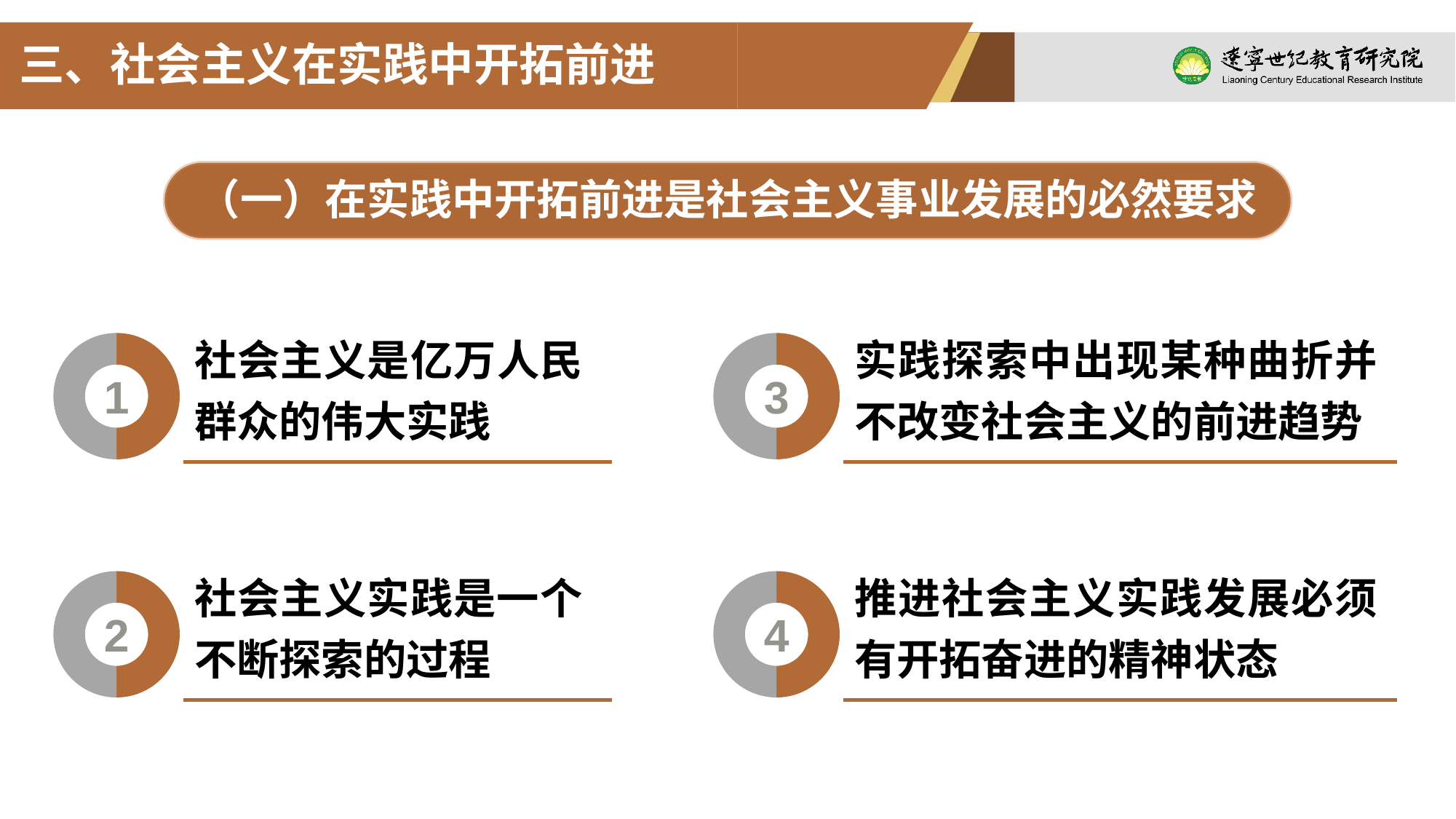

三、社会主义在实践中开拓前进
（一）在实践中开拓前进是社会主义事业发展的必然要求
社会主义是亿万人民群众的伟大实践
实践探索中出现某种曲折并不改变社会主义的前进趋势

### Chart

| Category | Sales |
|---|---|
| 1st Qtr | 5.0 |
| 2nd Qtr | 5.0 |
1

### Chart

| Category | Sales |
|---|---|
| 1st Qtr | 5.0 |
| 2nd Qtr | 5.0 |
3
社会主义实践是一个不断探索的过程
推进社会主义实践发展必须有开拓奋进的精神状态

### Chart

| Category | Sales |
|---|---|
| 1st Qtr | 5.0 |
| 2nd Qtr | 5.0 |
2

### Chart

| Category | Sales |
|---|---|
| 1st Qtr | 5.0 |
| 2nd Qtr | 5.0 |
4